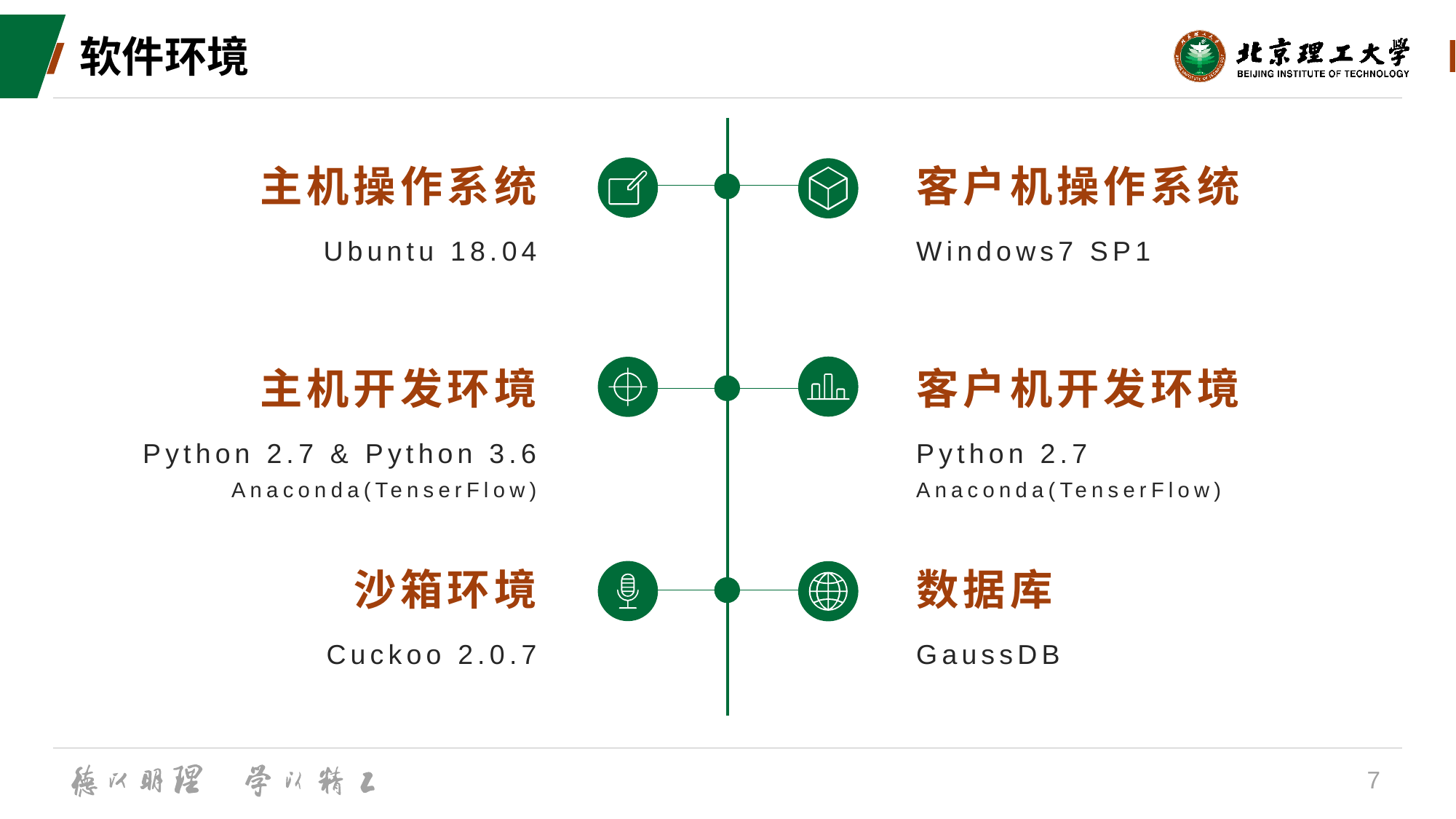

# 软件环境

主机操作系统
客户机操作系统
Ubuntu 18.04
Windows7 SP1

主机开发环境
客户机开发环境
Python 2.7 & Python 3.6
Anaconda(TenserFlow)
Python 2.7
Anaconda(TenserFlow)

沙箱环境
数据库
Cuckoo 2.0.7
GaussDB